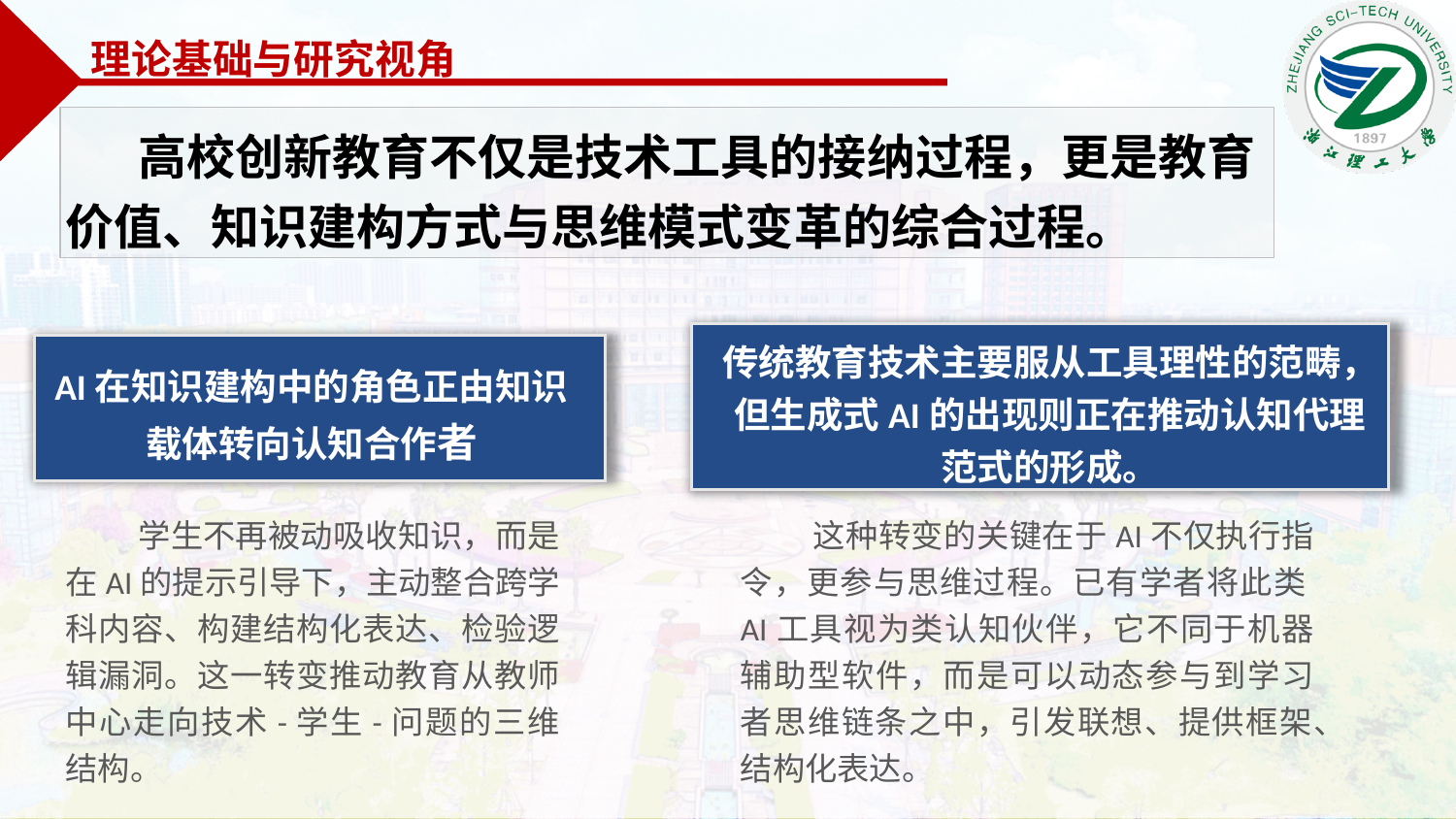

理论基础与研究视角
高校创新教育不仅是技术工具的接纳过程，更是教育价值、知识建构方式与思维模式变革的综合过程。

传统教育技术主要服从工具理性的范畴，但生成式AI的出现则正在推动认知代理范式的形成。

AI在知识建构中的角色正由知识载体转向认知合作者
学生不再被动吸收知识，而是在AI的提示引导下，主动整合跨学科内容、构建结构化表达、检验逻辑漏洞。这一转变推动教育从教师中心走向技术-学生-问题的三维结构。
这种转变的关键在于AI不仅执行指令，更参与思维过程。已有学者将此类AI工具视为类认知伙伴，它不同于机器辅助型软件，而是可以动态参与到学习者思维链条之中，引发联想、提供框架、结构化表达。